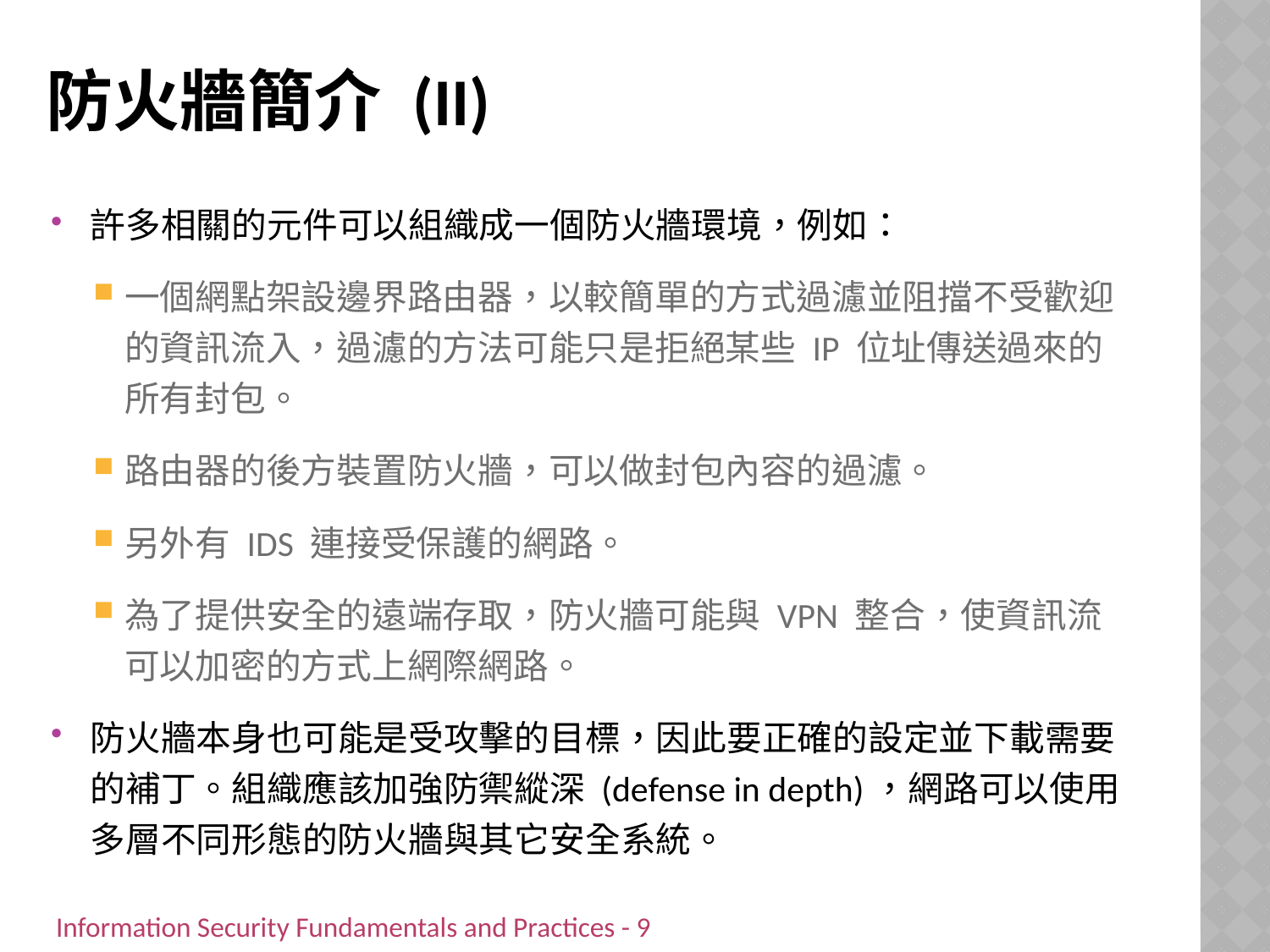

# 防火牆簡介 (II)
許多相關的元件可以組織成一個防火牆環境，例如：
一個網點架設邊界路由器，以較簡單的方式過濾並阻擋不受歡迎的資訊流入，過濾的方法可能只是拒絕某些 IP 位址傳送過來的所有封包。
路由器的後方裝置防火牆，可以做封包內容的過濾。
另外有 IDS 連接受保護的網路。
為了提供安全的遠端存取，防火牆可能與 VPN 整合，使資訊流可以加密的方式上網際網路。
防火牆本身也可能是受攻擊的目標，因此要正確的設定並下載需要的補丁。組織應該加強防禦縱深 (defense in depth)，網路可以使用多層不同形態的防火牆與其它安全系統。